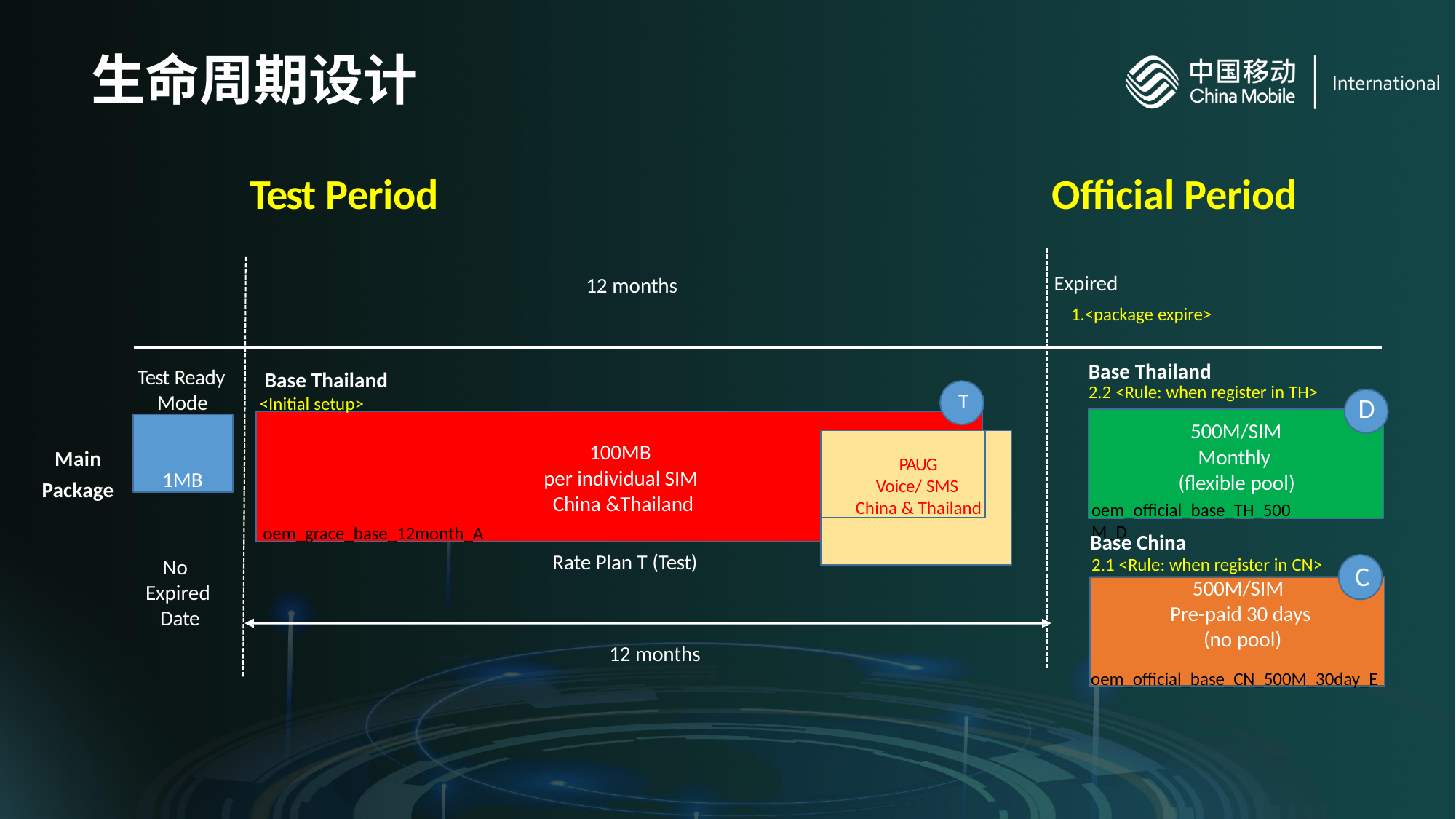

# 生命周期设计
Test Period
Official Period

Expired
1.<package expire>
12 months
Base Thailand
2.2 <Rule: when register in TH>
Test Ready
Mode
Base Thailand
<Initial setup>
T
D

1MB
500M/SIM
Monthly  (flexible pool)
oem_official_base_TH_500M_D

PAUG
Voice/ SMS
China & Thailand
100MB
per individual SIM  China &Thailand
Main
Package
oem_grace_base_12month_A
Base China
2.1 <Rule: when register in CN>
Rate Plan T (Test)
No  Expired  Date
C
500M/SIM
Pre-paid 30 days  (no pool)

12 months
oem_official_base_CN_500M_30day_E